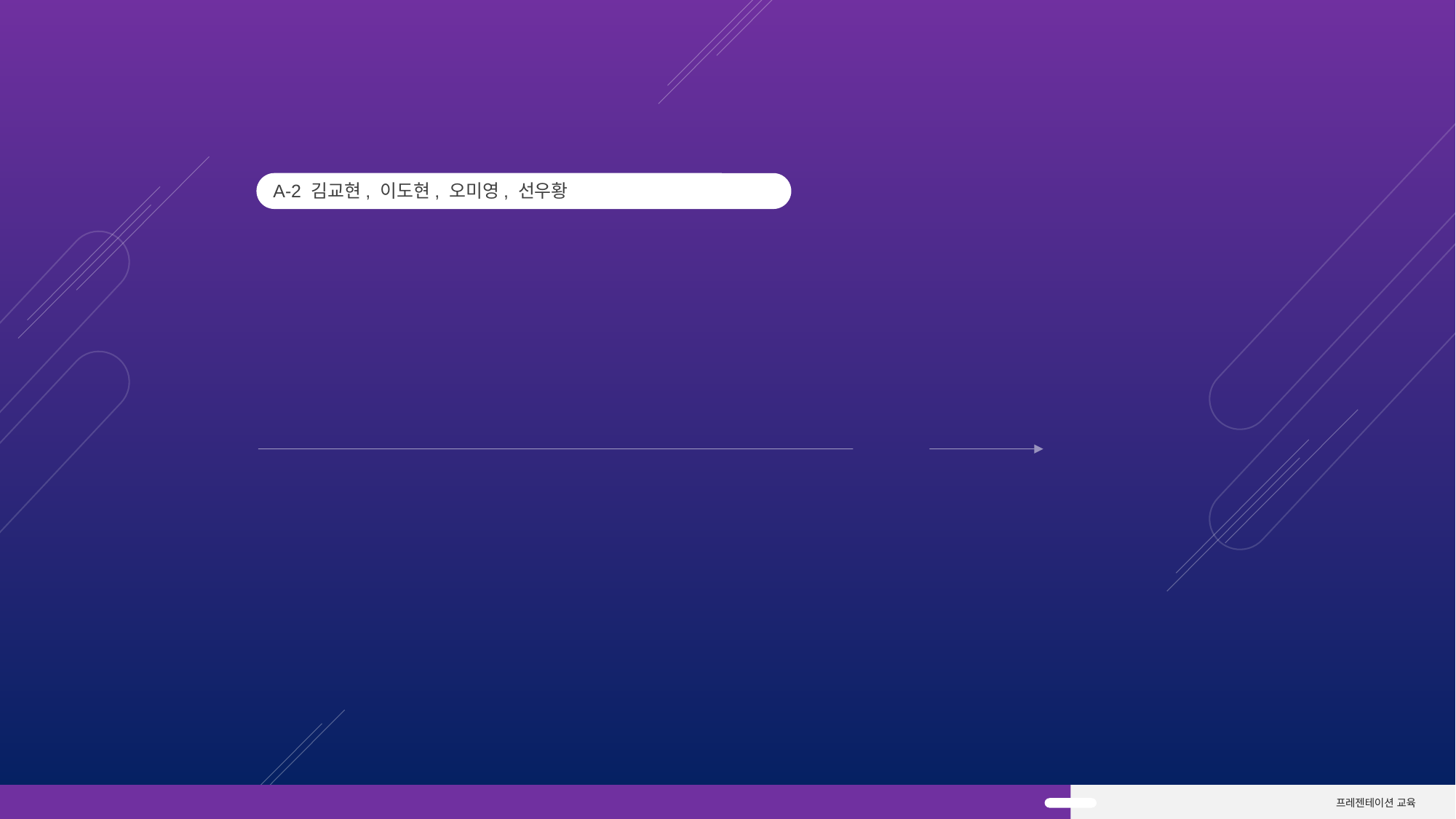

A-2 김교현, 이도현, 오미영, 선우황

AWS Cloud Migration
시스템 인프라 구축

TO-BE

YPTLAB
프레젠테이션 교육